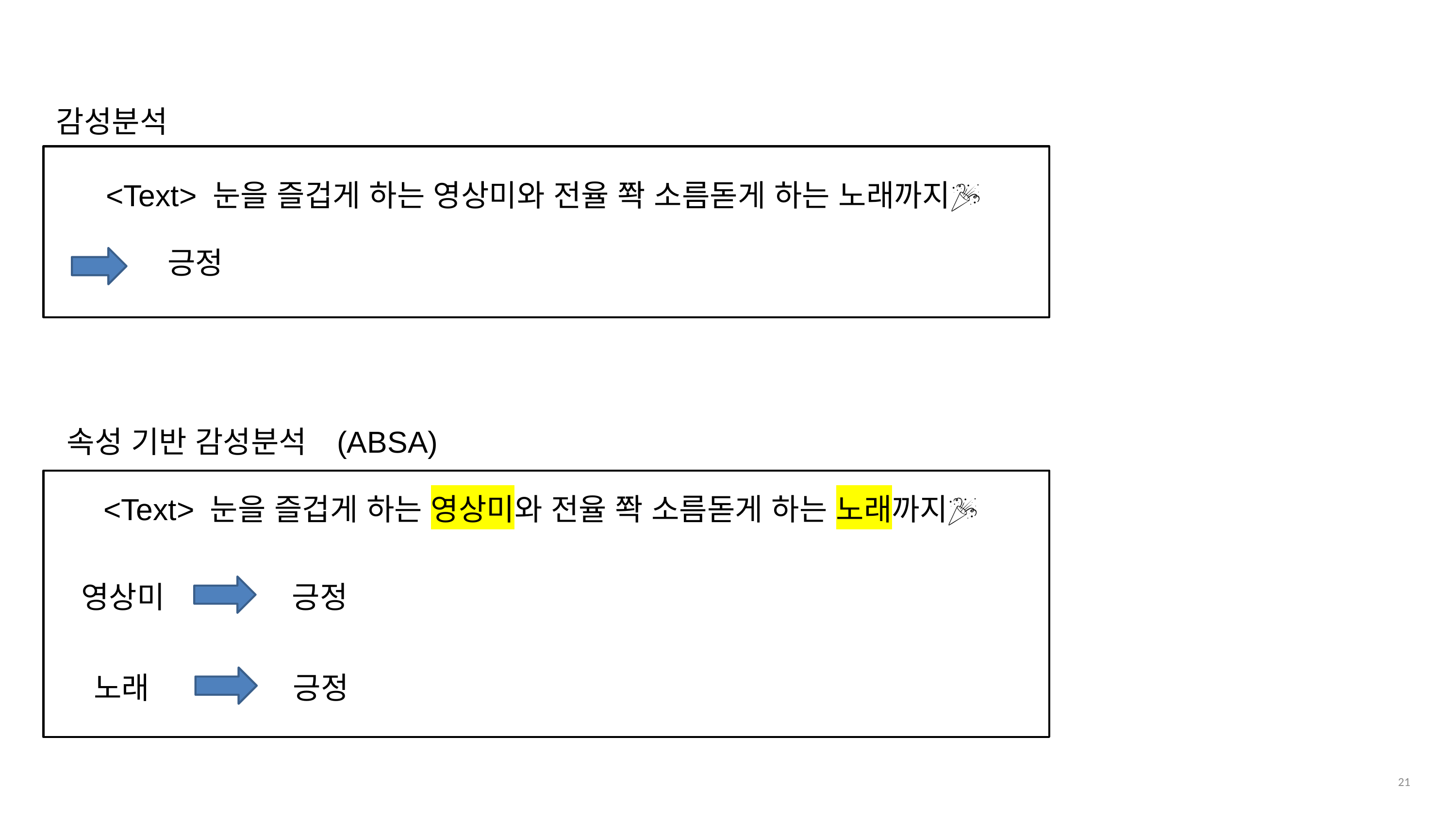

감성분석

<Text> 눈을 즐겁게 하는 영상미와 전율 쫙 소름돋게 하는 노래까지🎉
긍정

속성 기반 감성분석
(ABSA)

<Text> 눈을 즐겁게 하는 영상미와 전율 쫙 소름돋게 하는 노래까지🎉

영상미
긍정

노래
긍정

21